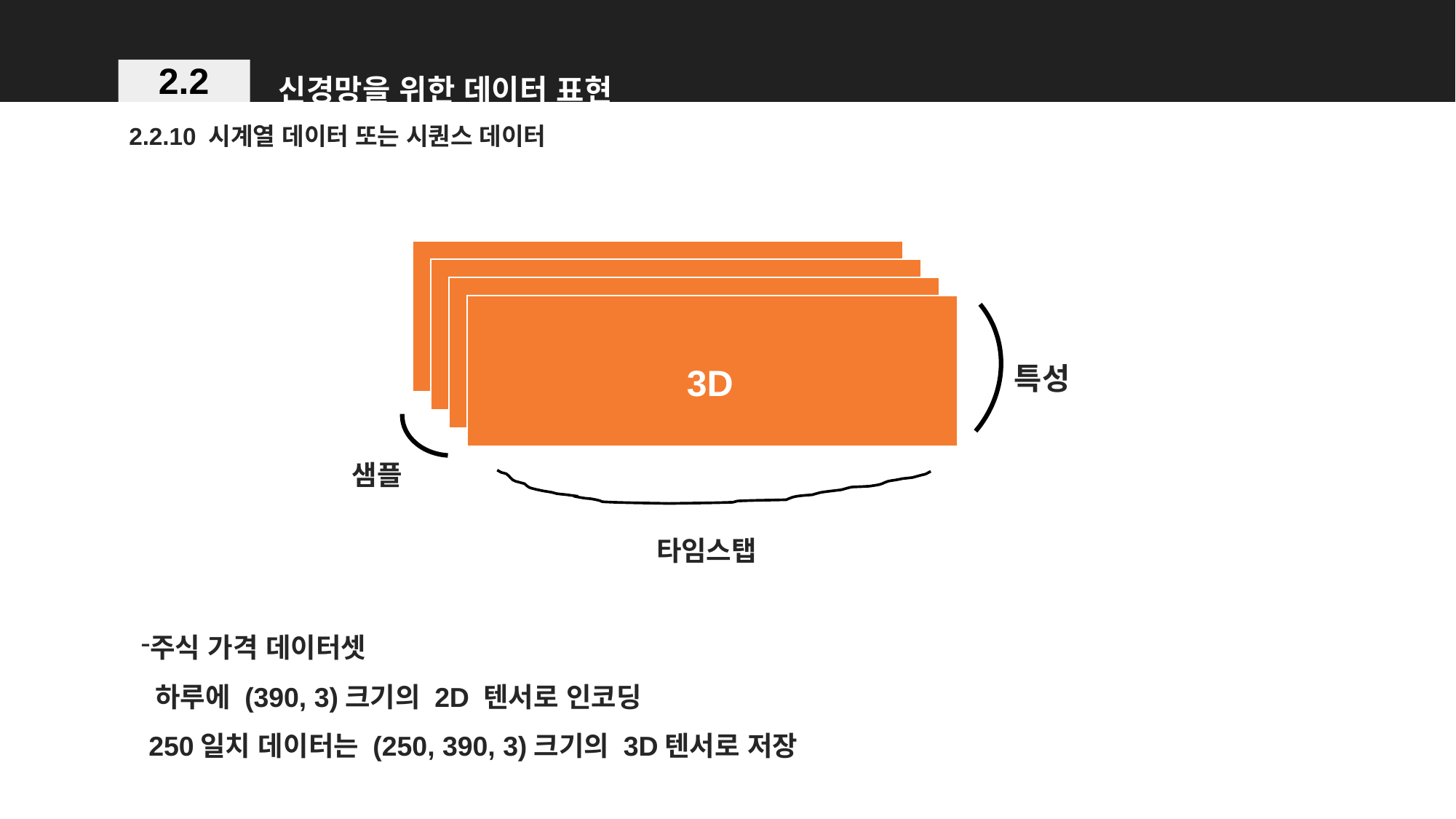

신경망을 위한 데이터 표현
2.2

2.2.10 시계열 데이터 또는 시퀀스 데이터

3D
특성

샘플

타임스탭
주식 가격 데이터셋
 하루에 (390, 3)크기의 2D 텐서로 인코딩
 250일치 데이터는 (250, 390, 3)크기의 3D텐서로 저장